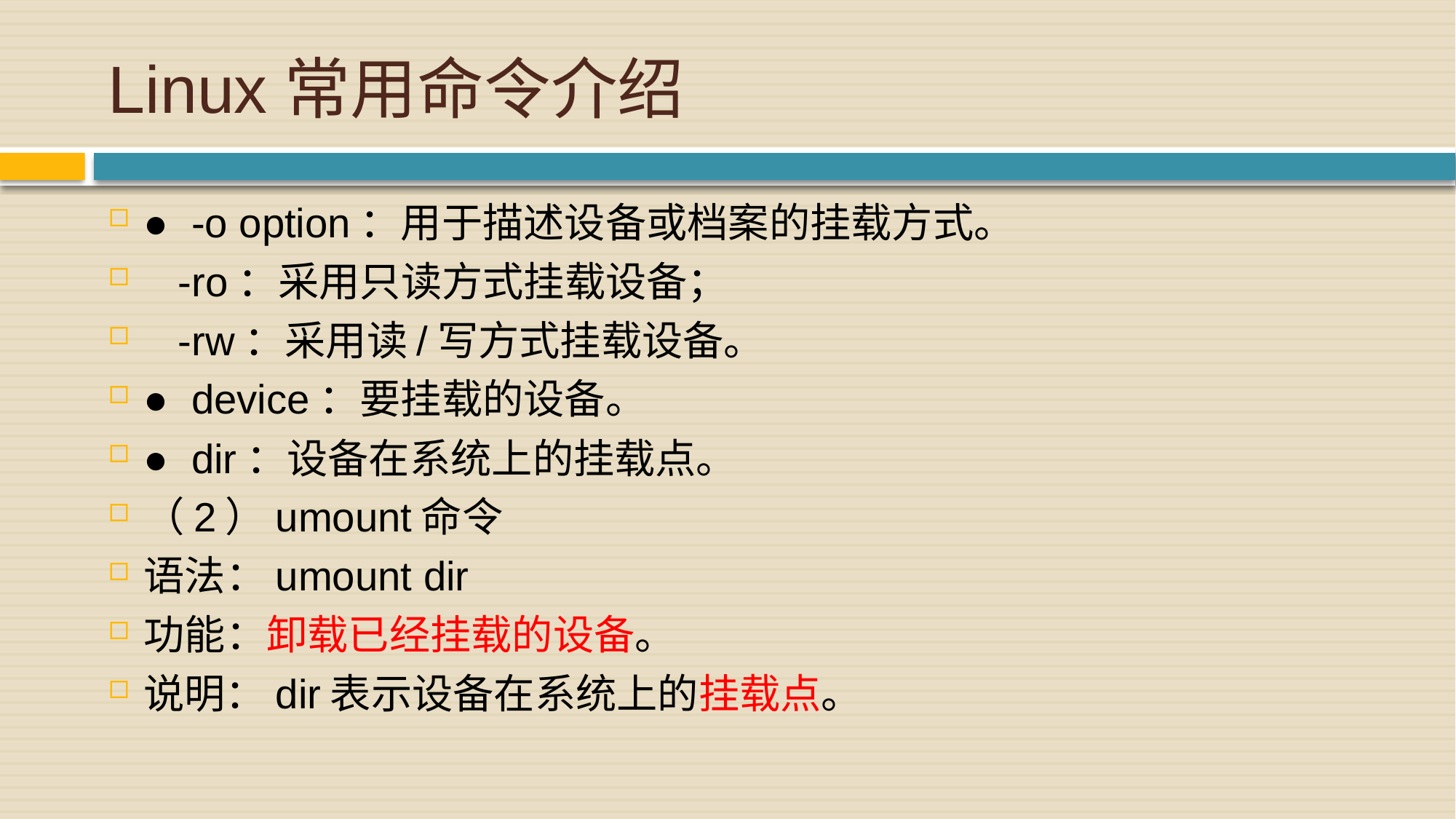

# Linux常用命令介绍
●  -o option：用于描述设备或档案的挂载方式。
   -ro：采用只读方式挂载设备；
   -rw：采用读/写方式挂载设备。
●  device：要挂载的设备。
●  dir：设备在系统上的挂载点。
（2）umount命令
语法：umount dir
功能：卸载已经挂载的设备。
说明：dir表示设备在系统上的挂载点。